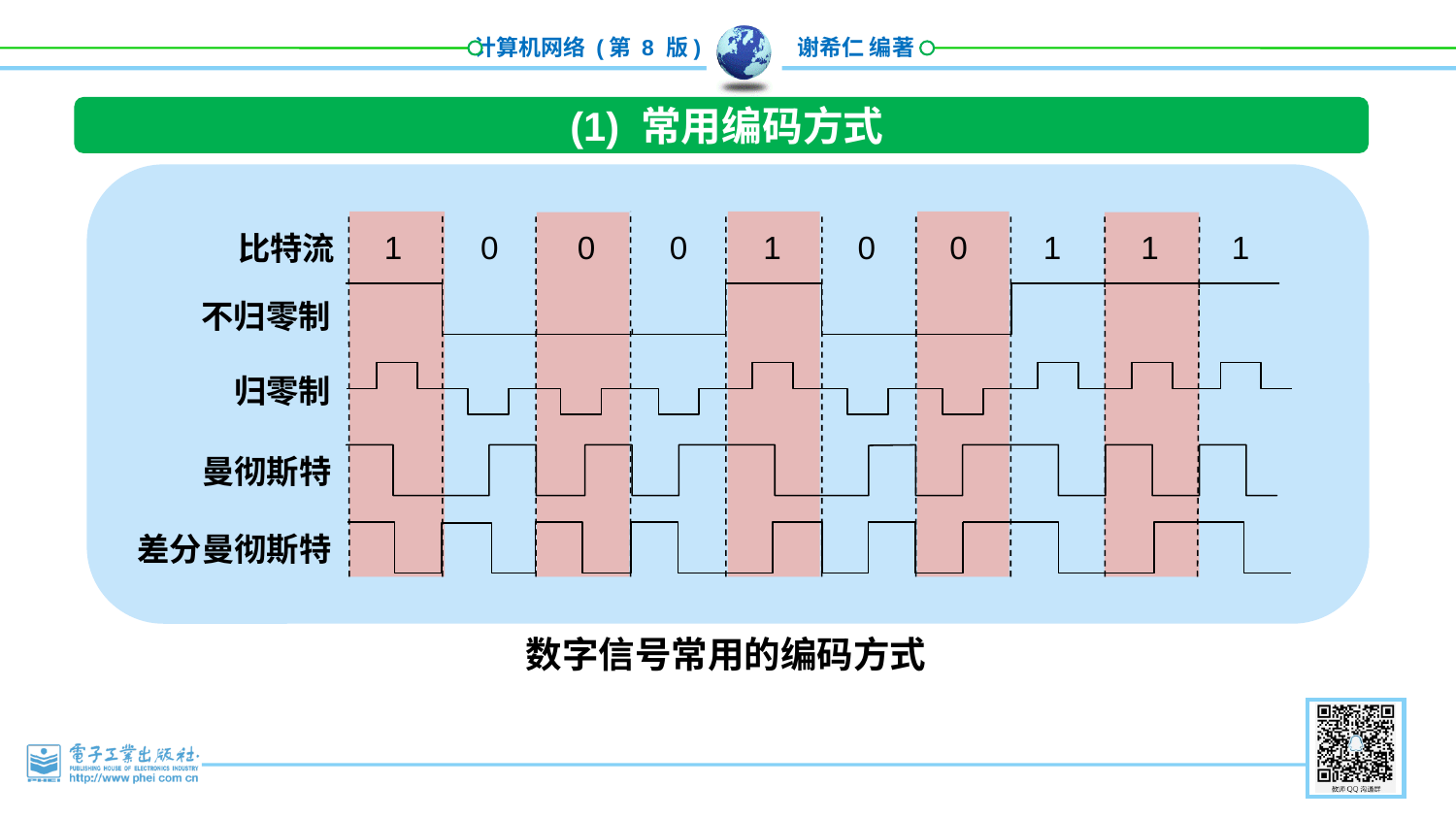

(1) 常用编码方式

1
0
0
0
1
0
0
1
1
1
 比特流

    不归零制

    归零制
曼彻斯特

差分曼彻斯特

数字信号常用的编码方式